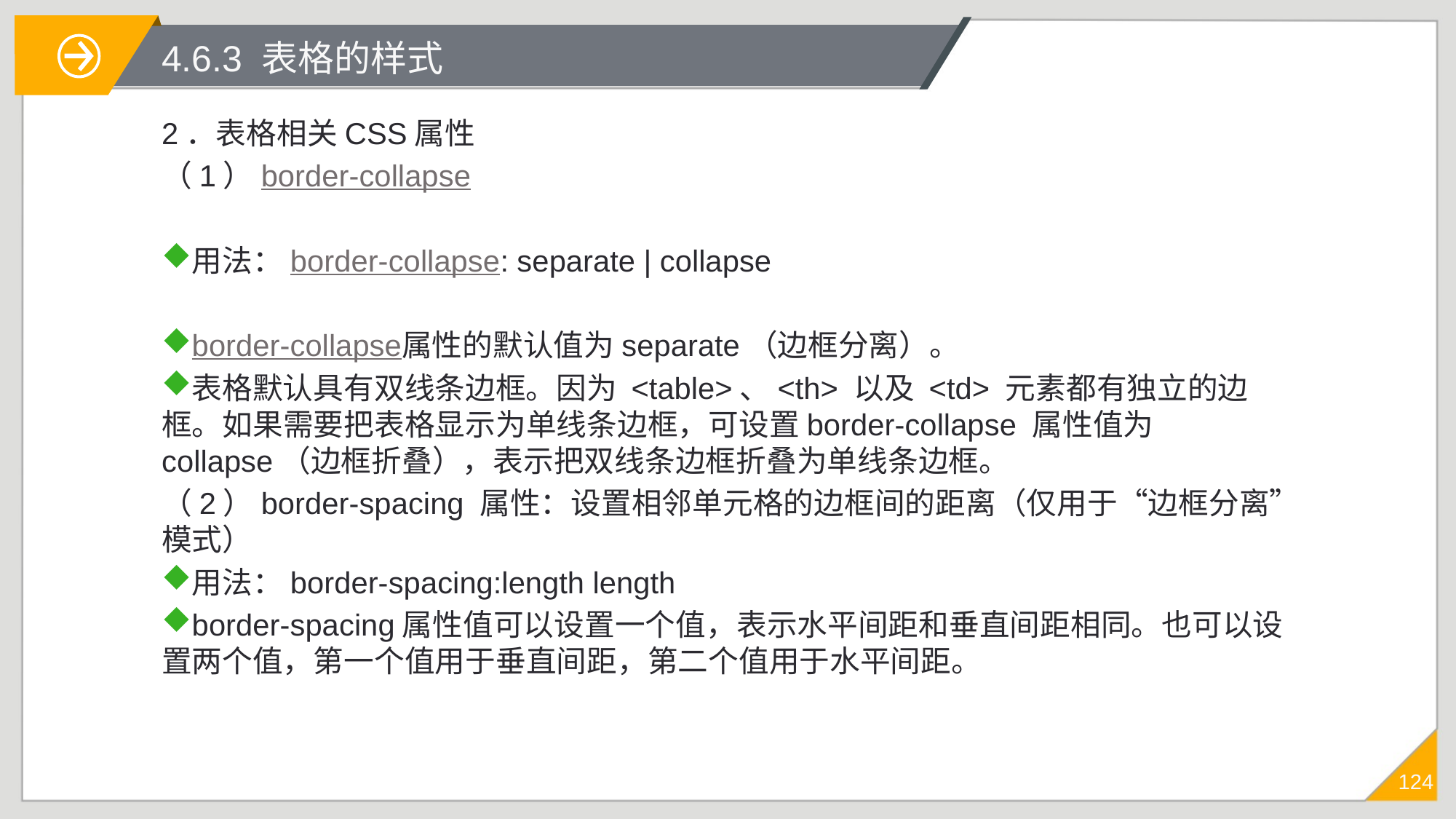

# 4.6.3 表格的样式
2．表格相关CSS属性
（1）border-collapse

用法：border-collapse: separate | collapse

border-collapse属性的默认值为separate（边框分离）。
表格默认具有双线条边框。因为 <table>、<th> 以及 <td> 元素都有独立的边框。如果需要把表格显示为单线条边框，可设置border-collapse 属性值为collapse（边框折叠），表示把双线条边框折叠为单线条边框。
（2）border-spacing 属性：设置相邻单元格的边框间的距离（仅用于“边框分离”模式）
用法：border-spacing:length length
border-spacing属性值可以设置一个值，表示水平间距和垂直间距相同。也可以设置两个值，第一个值用于垂直间距，第二个值用于水平间距。